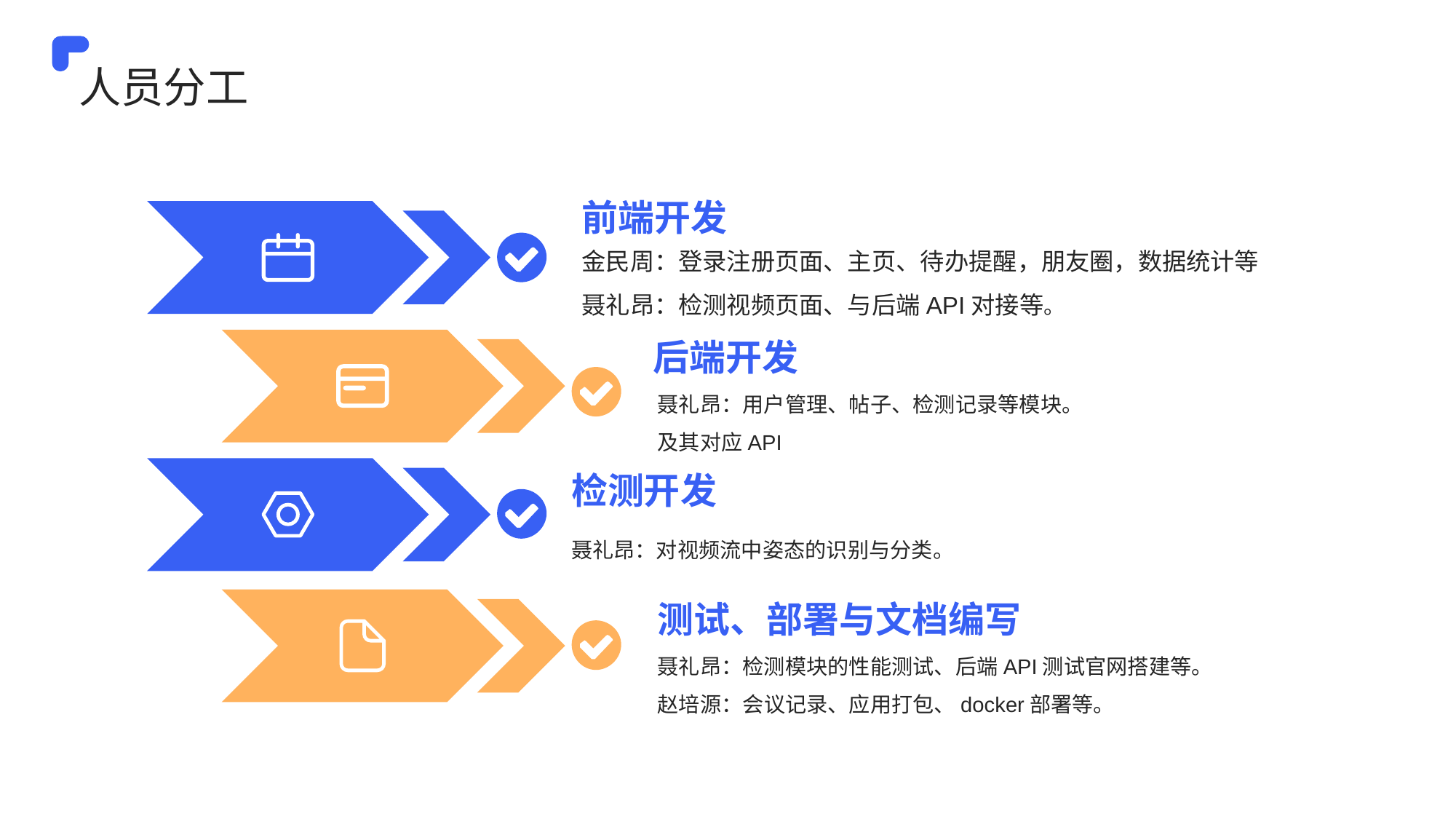

人员分工
前端开发

金民周：登录注册页面、主页、待办提醒，朋友圈，数据统计等
聂礼昂：检测视频页面、与后端API对接等。

后端开发

聂礼昂：用户管理、帖子、检测记录等模块。
及其对应API

检测开发

聂礼昂：对视频流中姿态的识别与分类。

测试、部署与文档编写

聂礼昂：检测模块的性能测试、后端API测试官网搭建等。
赵培源：会议记录、应用打包、docker部署等。